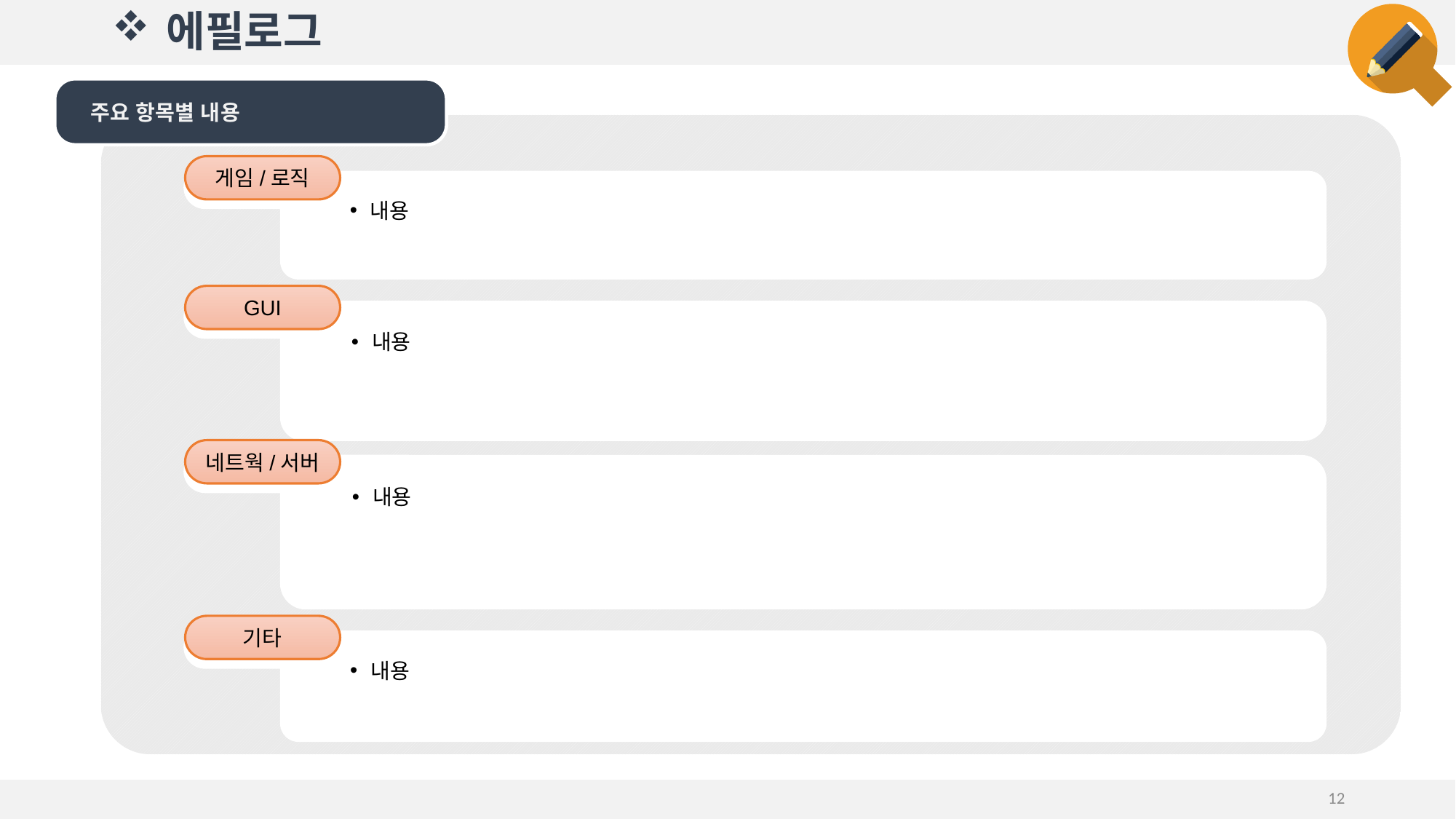

# 에필로그
주요 항목별 내용

게임/로직

내용
GUI

내용
네트웍/서버

내용
기타

내용
12